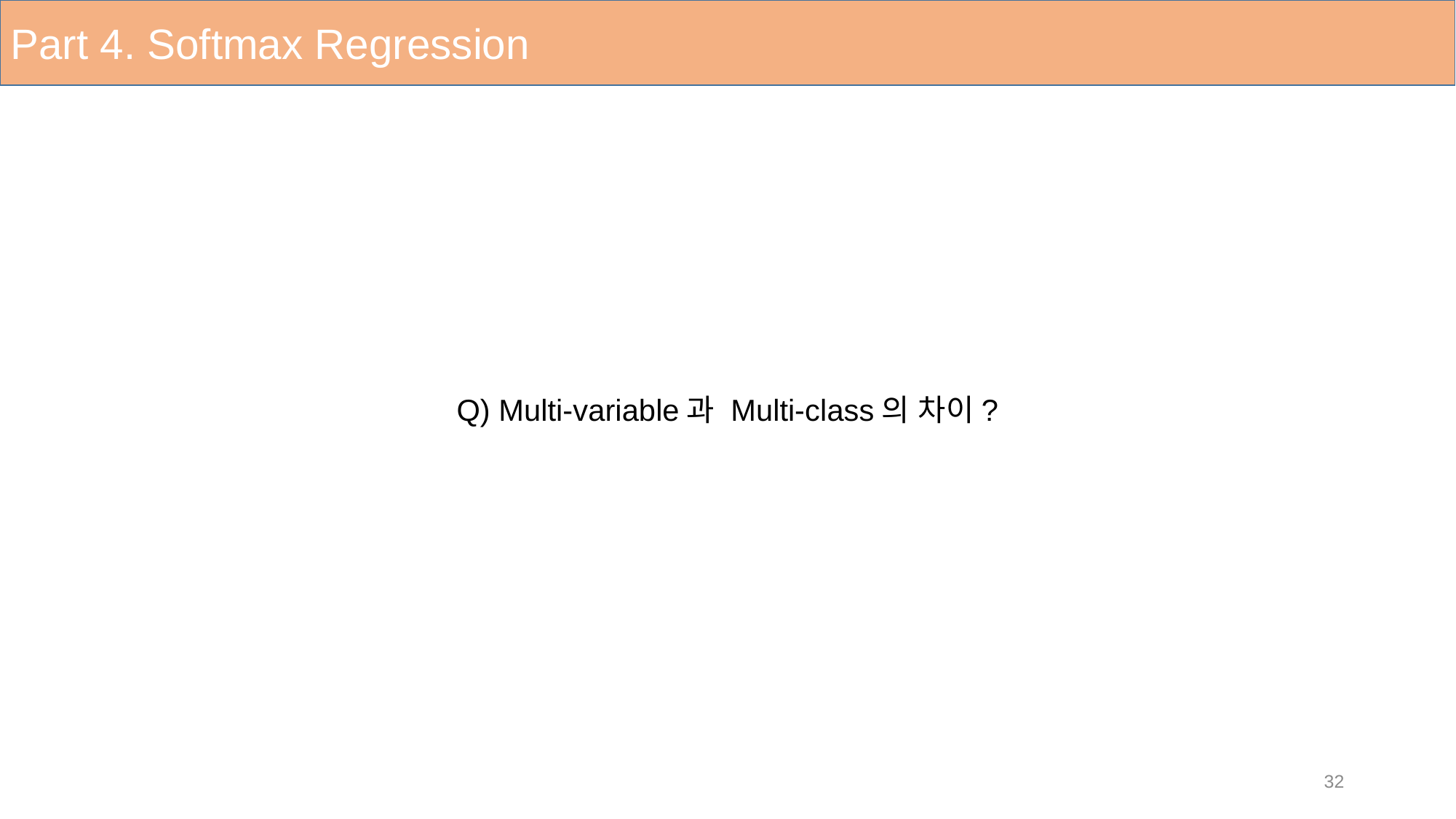

Part 4. Softmax Regression
Q) Multi-variable과 Multi-class의 차이?
32